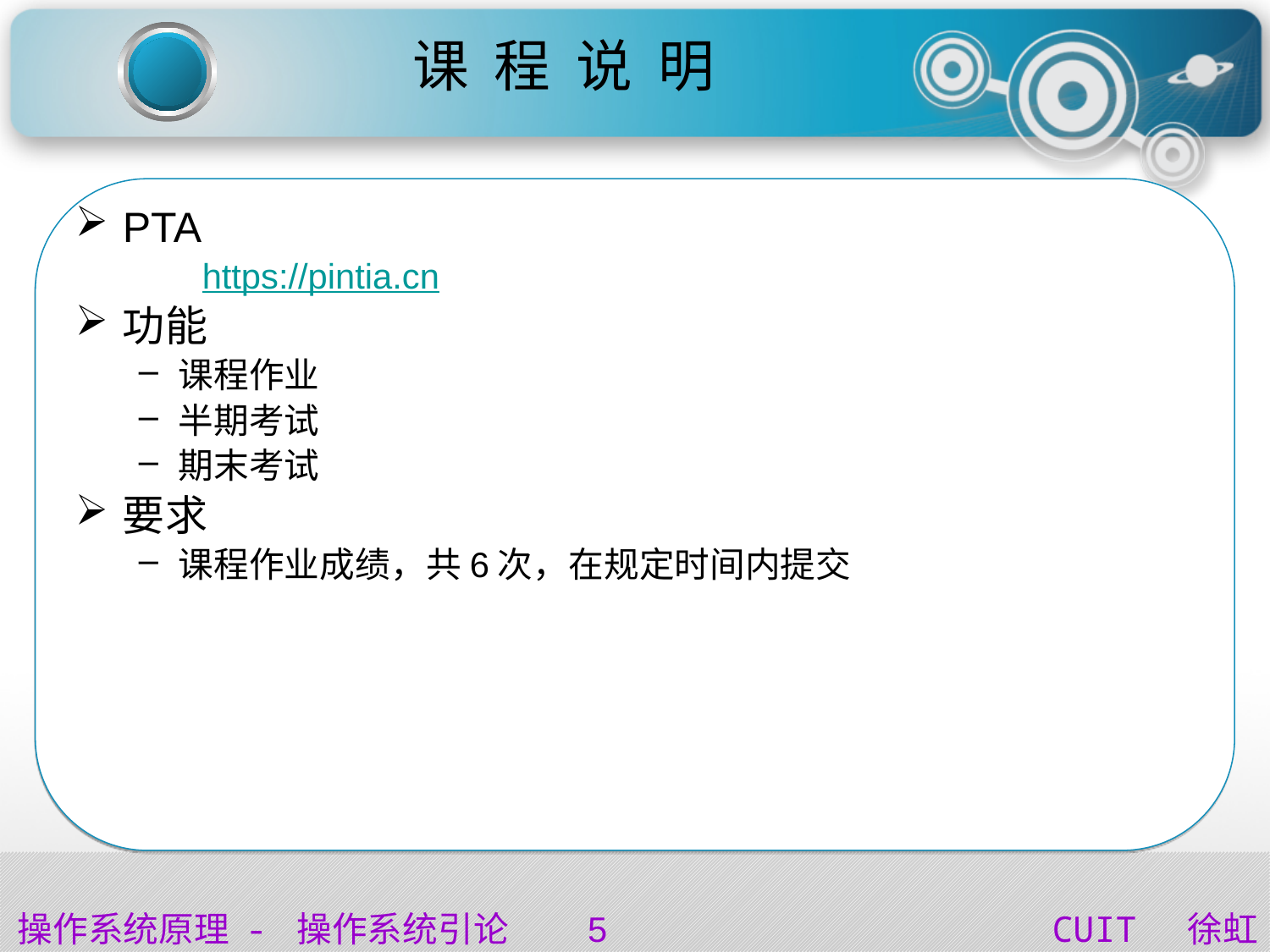

# 课  程  说  明
PTA
	https://pintia.cn
功能
课程作业
半期考试
期末考试
要求
课程作业成绩，共6次，在规定时间内提交